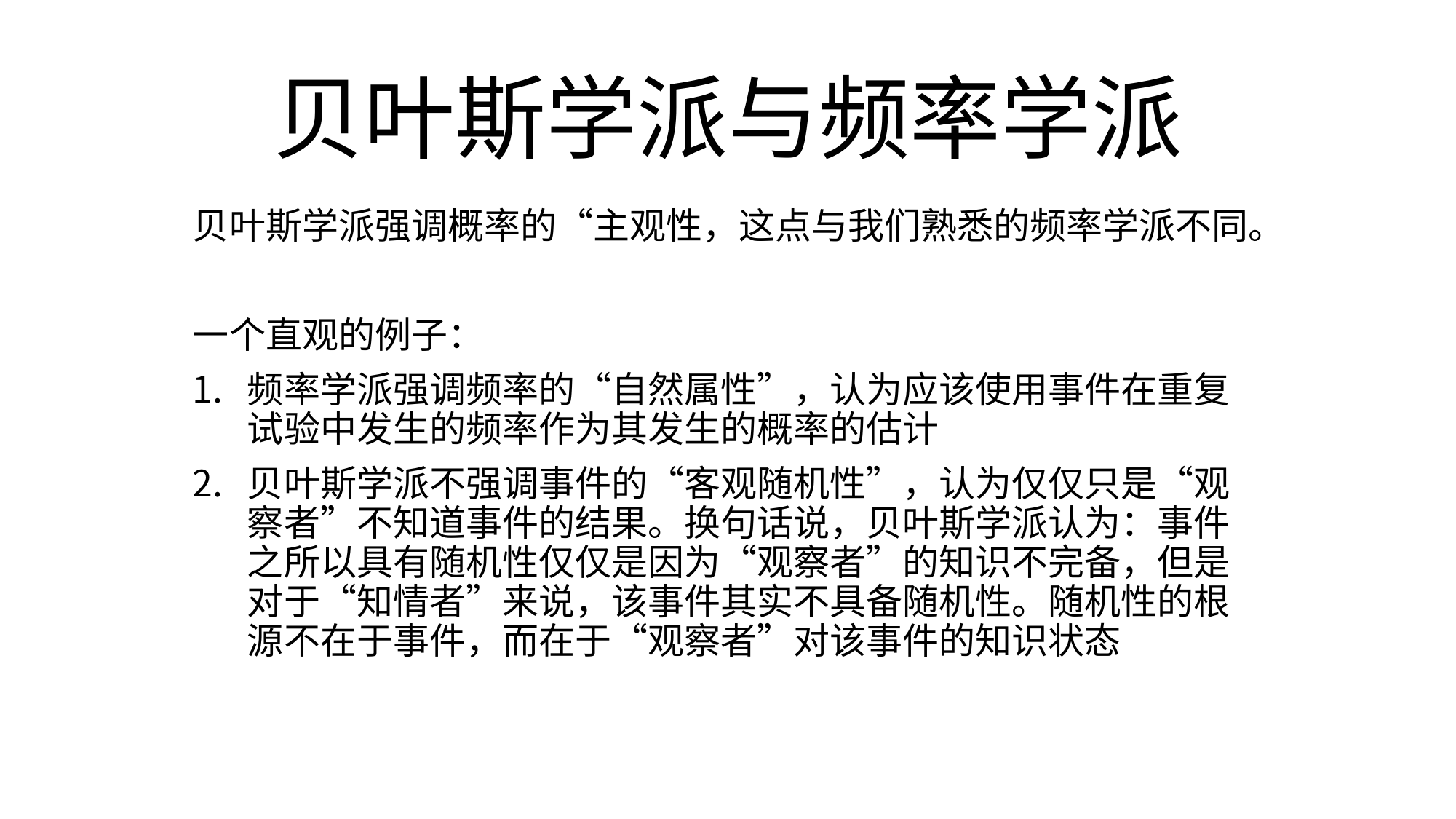

# 贝叶斯学派与频率学派
贝叶斯学派强调概率的“主观性，这点与我们熟悉的频率学派不同。

一个直观的例子：
频率学派强调频率的“自然属性”，认为应该使用事件在重复试验中发生的频率作为其发生的概率的估计
贝叶斯学派不强调事件的“客观随机性”，认为仅仅只是“观察者”不知道事件的结果。换句话说，贝叶斯学派认为：事件之所以具有随机性仅仅是因为“观察者”的知识不完备，但是对于“知情者”来说，该事件其实不具备随机性。随机性的根源不在于事件，而在于“观察者”对该事件的知识状态